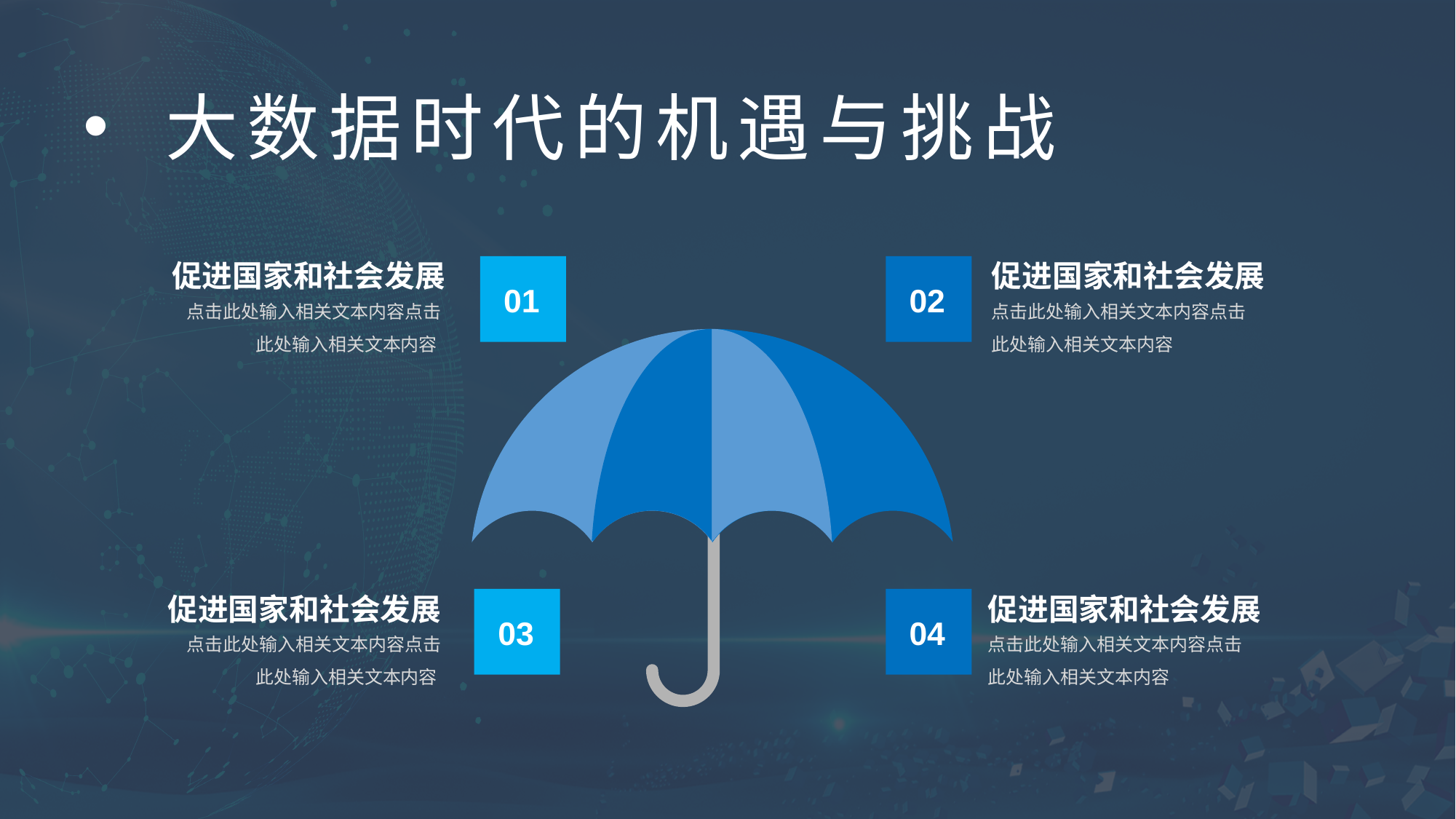

大数据时代的机遇与挑战
促进国家和社会发展
促进国家和社会发展

01
02
点击此处输入相关文本内容点击此处输入相关文本内容
点击此处输入相关文本内容点击此处输入相关文本内容

促进国家和社会发展
促进国家和社会发展

03
04
点击此处输入相关文本内容点击此处输入相关文本内容
点击此处输入相关文本内容点击此处输入相关文本内容